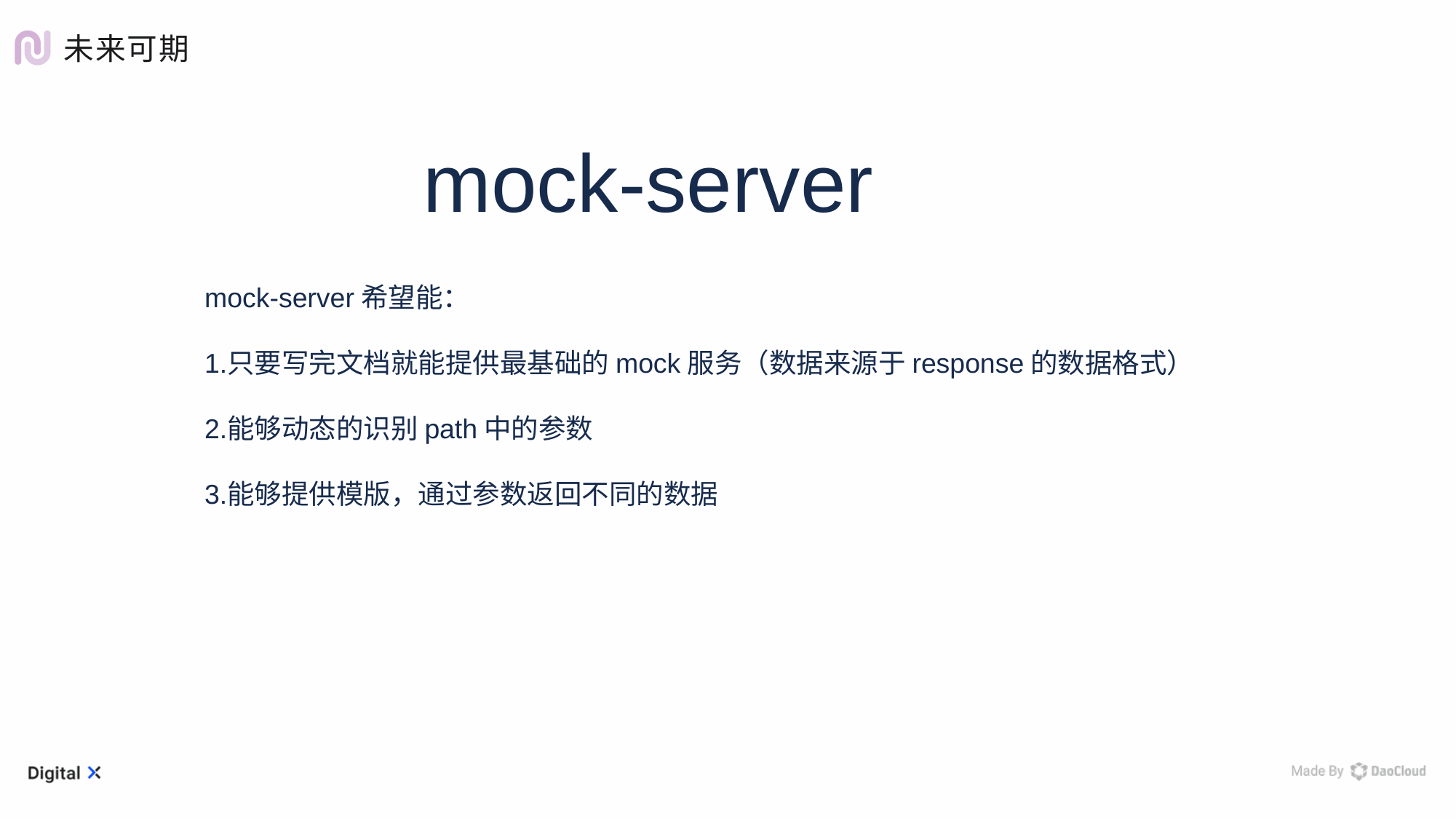

未来可期
mock-server
mock-server希望能：

只要写完文档就能提供最基础的mock服务（数据来源于response的数据格式）

能够动态的识别path中的参数

能够提供模版，通过参数返回不同的数据